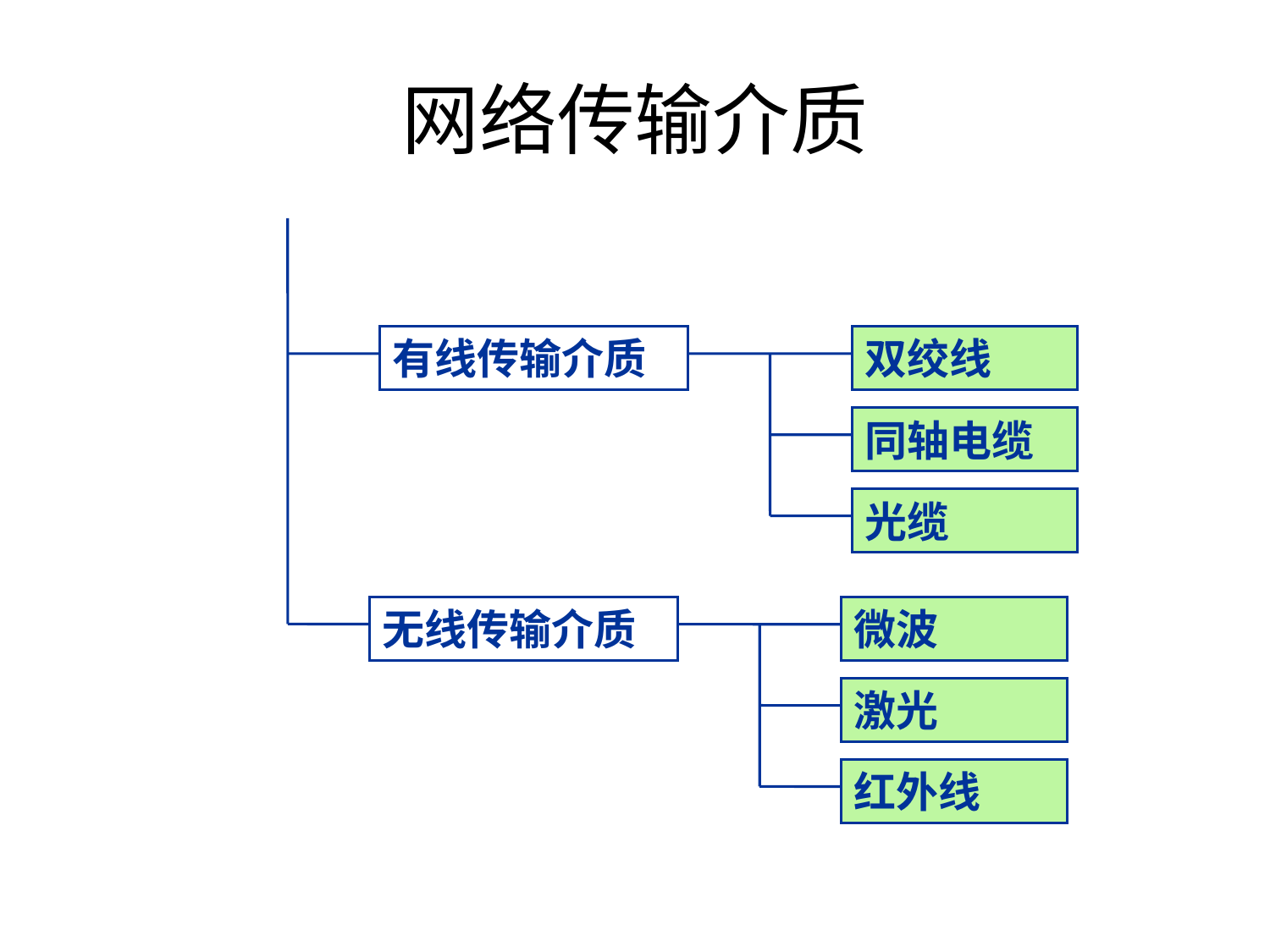

# 网络传输介质

有线传输介质

无线传输介质

双绞线

同轴电缆

光缆

微波

激光

红外线